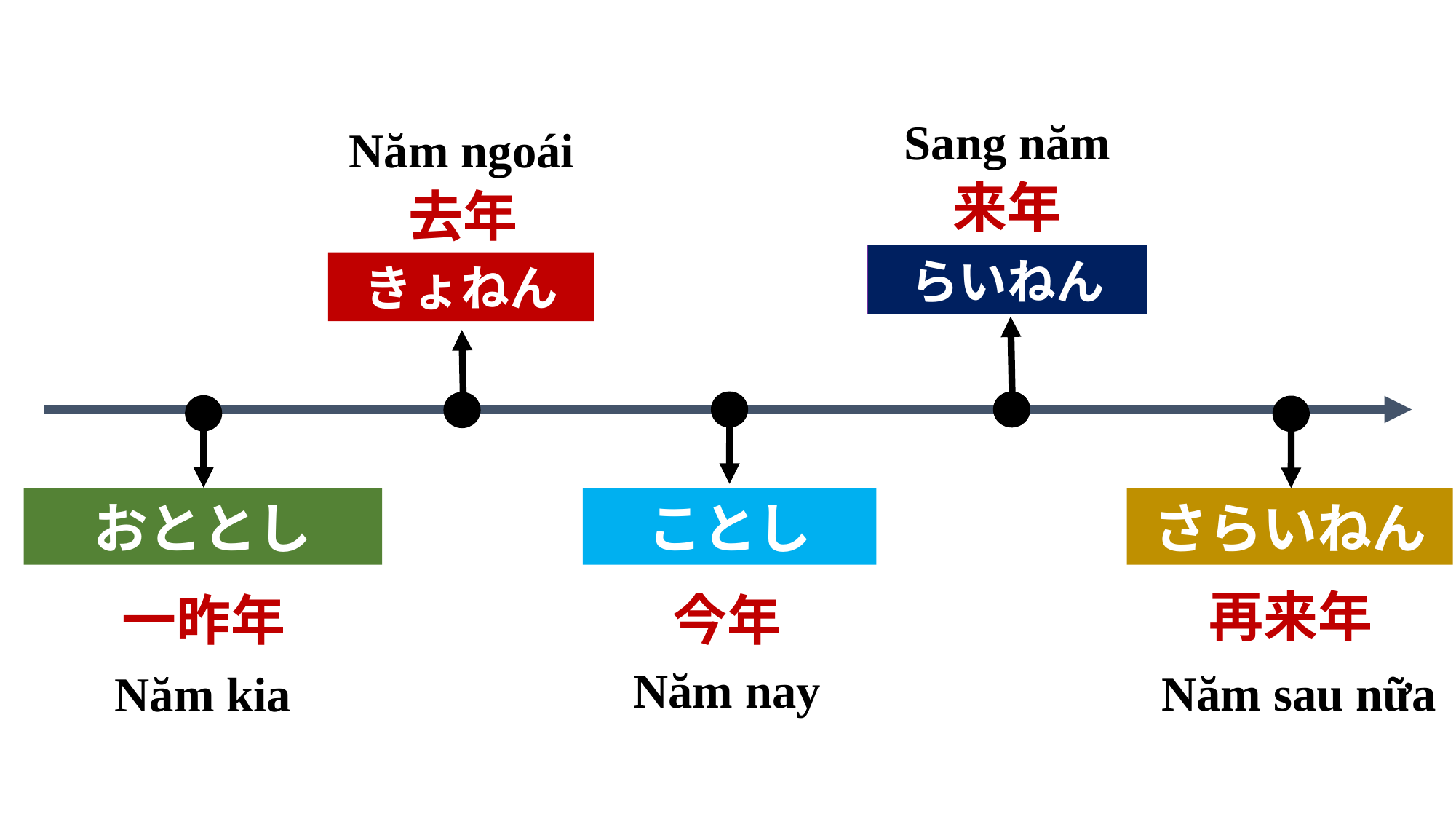

Sang năm
Năm ngoái
来年
去年
らいねん
きょねん

おととし
ことし
さらいねん
再来年
一昨年
今年
Năm nay
 Năm sau nữa
Năm kia